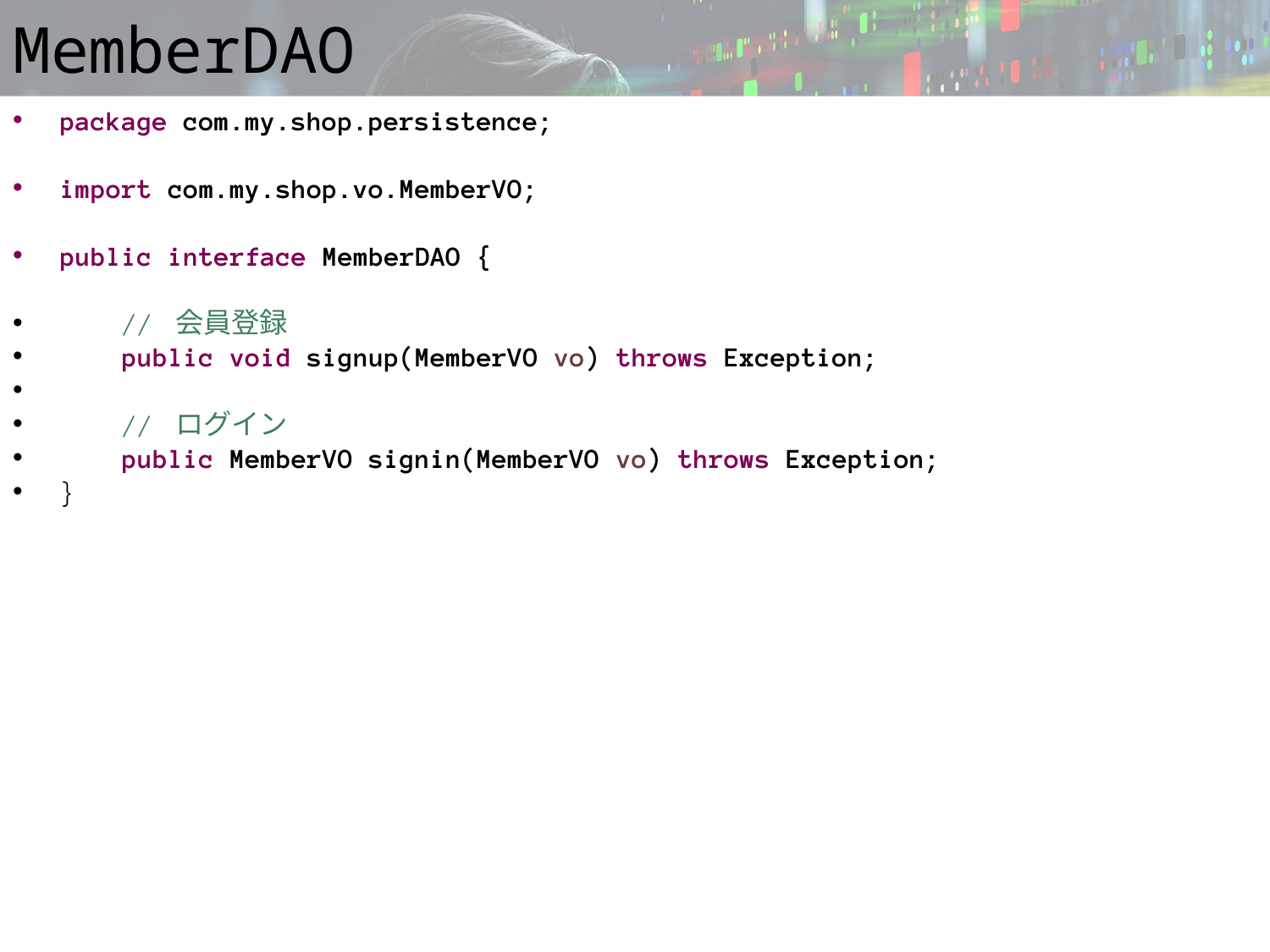

# MemberDAO
package com.my.shop.persistence;

import com.my.shop.vo.MemberVO;

public interface MemberDAO {

    // 会員登録
    public void signup(MemberVO vo) throws Exception;

    // ログイン
    public MemberVO signin(MemberVO vo) throws Exception;
}